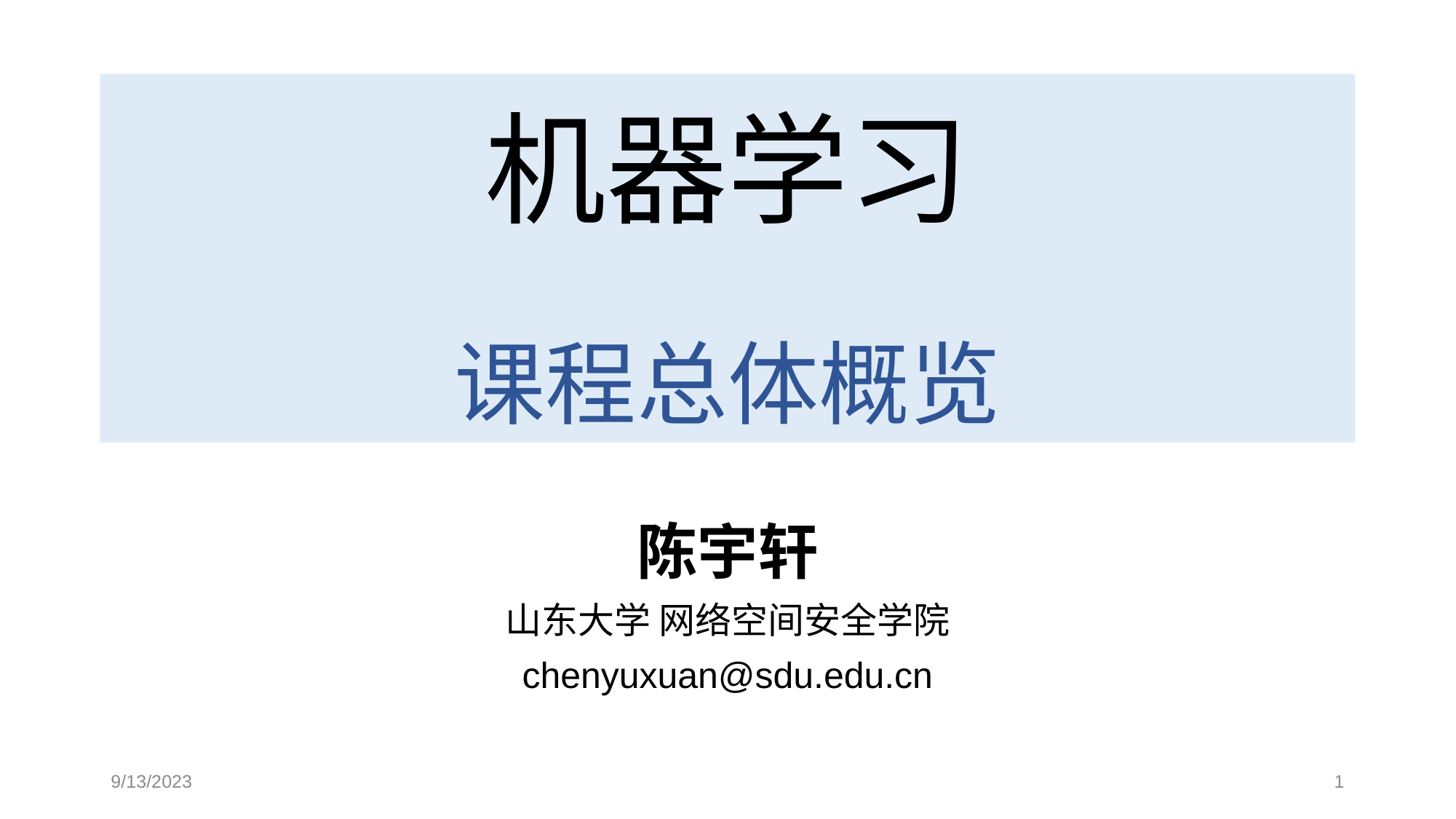

# 机器学习 课程总体概览
陈宇轩
山东大学 网络空间安全学院
chenyuxuan@sdu.edu.cn

9/13/2023
1